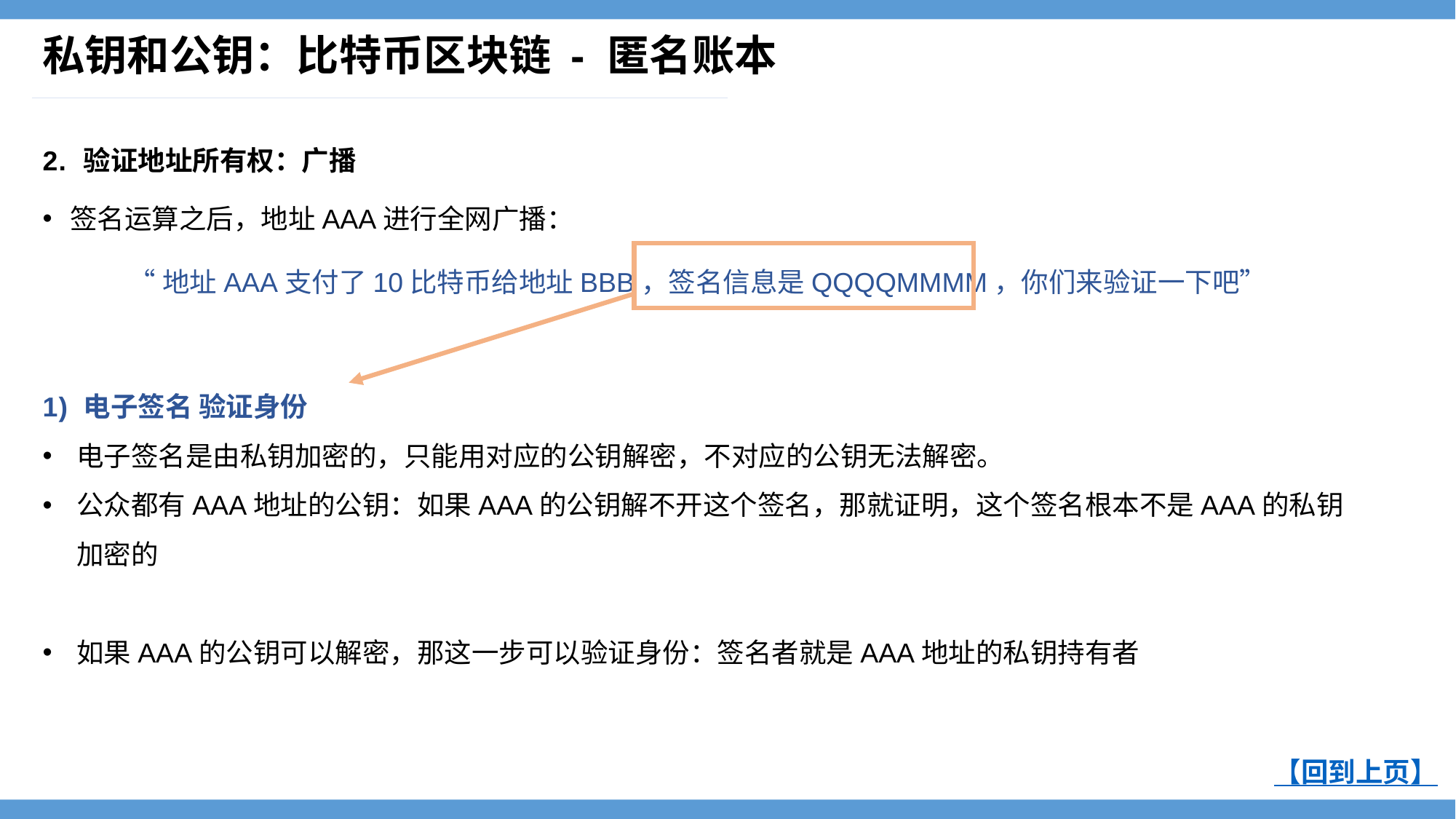

# 私钥和公钥：比特币区块链 - 匿名账本
验证地址所有权：广播
签名运算之后，地址AAA进行全网广播：
“地址AAA支付了10比特币给地址BBB，签名信息是QQQQMMMM，你们来验证一下吧”

电子签名 验证身份
电子签名是由私钥加密的，只能用对应的公钥解密，不对应的公钥无法解密。
公众都有AAA地址的公钥：如果AAA的公钥解不开这个签名，那就证明，这个签名根本不是AAA的私钥加密的

如果AAA的公钥可以解密，那这一步可以验证身份：签名者就是AAA地址的私钥持有者
【回到上页】